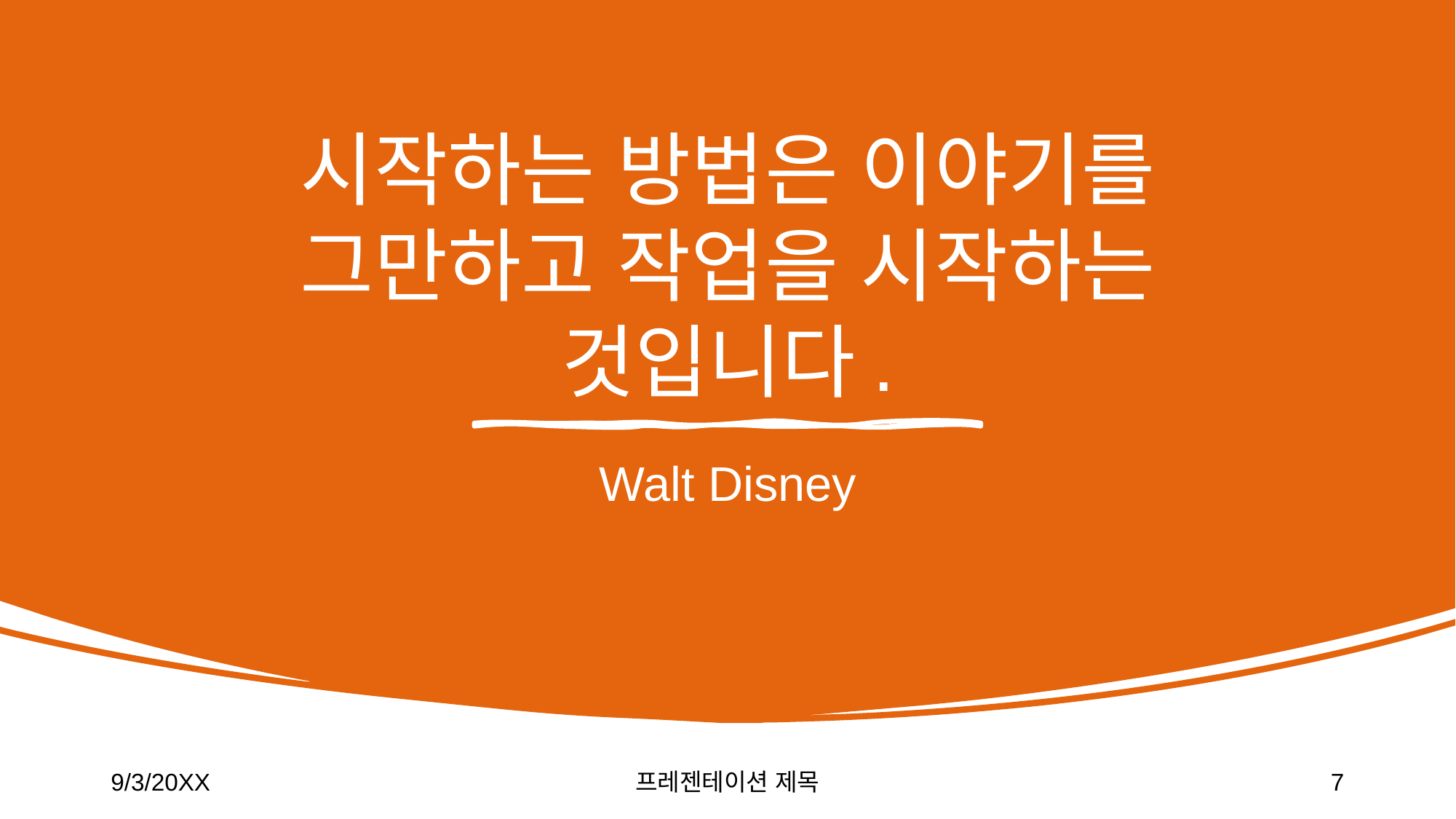

# 시작하는 방법은 이야기를 그만하고 작업을 시작하는 것입니다.
Walt Disney
9/3/20XX
프레젠테이션 제목
7